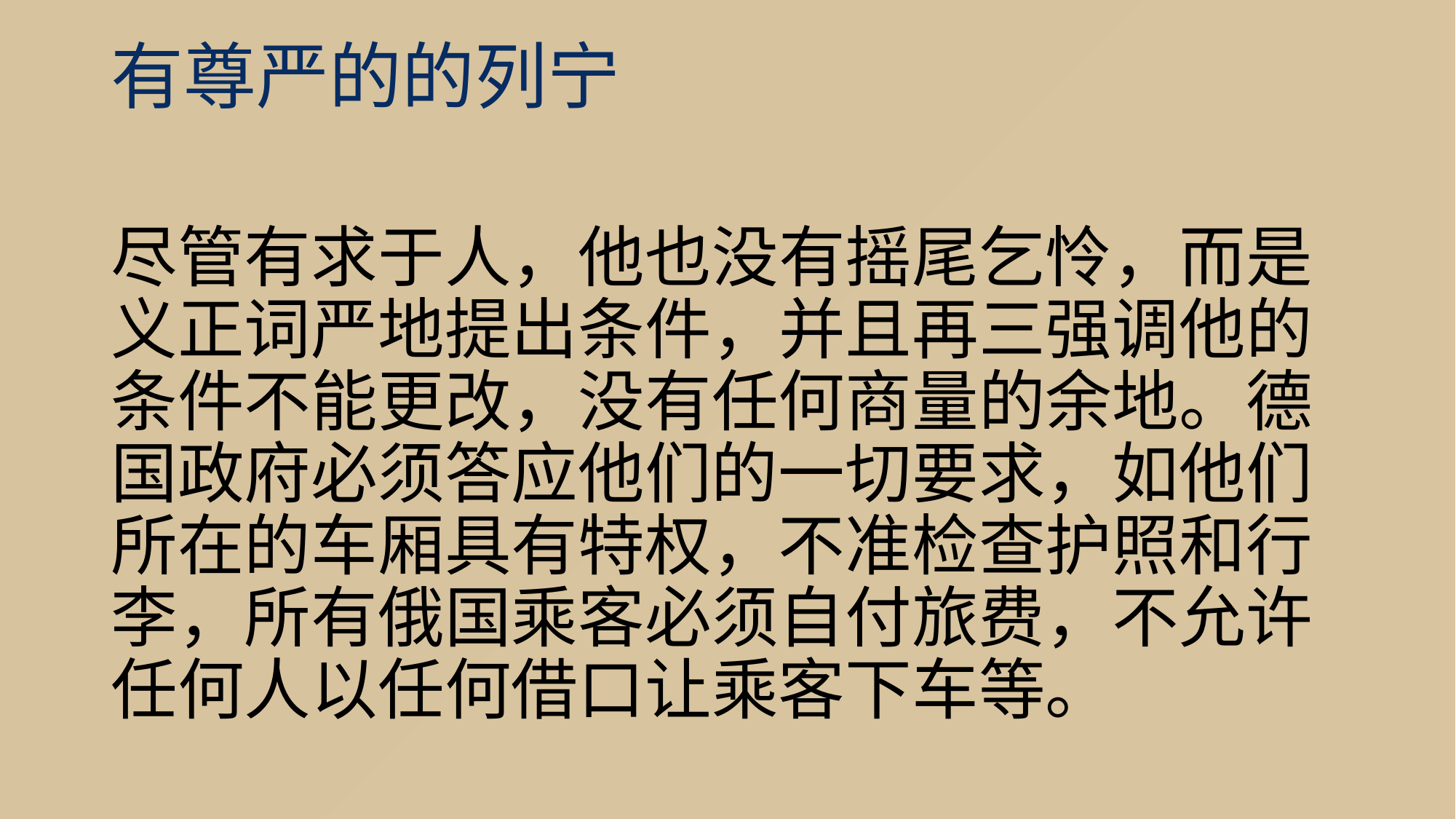

# 有尊严的的列宁
尽管有求于人，他也没有摇尾乞怜，而是义正词严地提出条件，并且再三强调他的条件不能更改，没有任何商量的余地。德国政府必须答应他们的一切要求，如他们所在的车厢具有特权，不准检查护照和行李，所有俄国乘客必须自付旅费，不允许任何人以任何借口让乘客下车等。